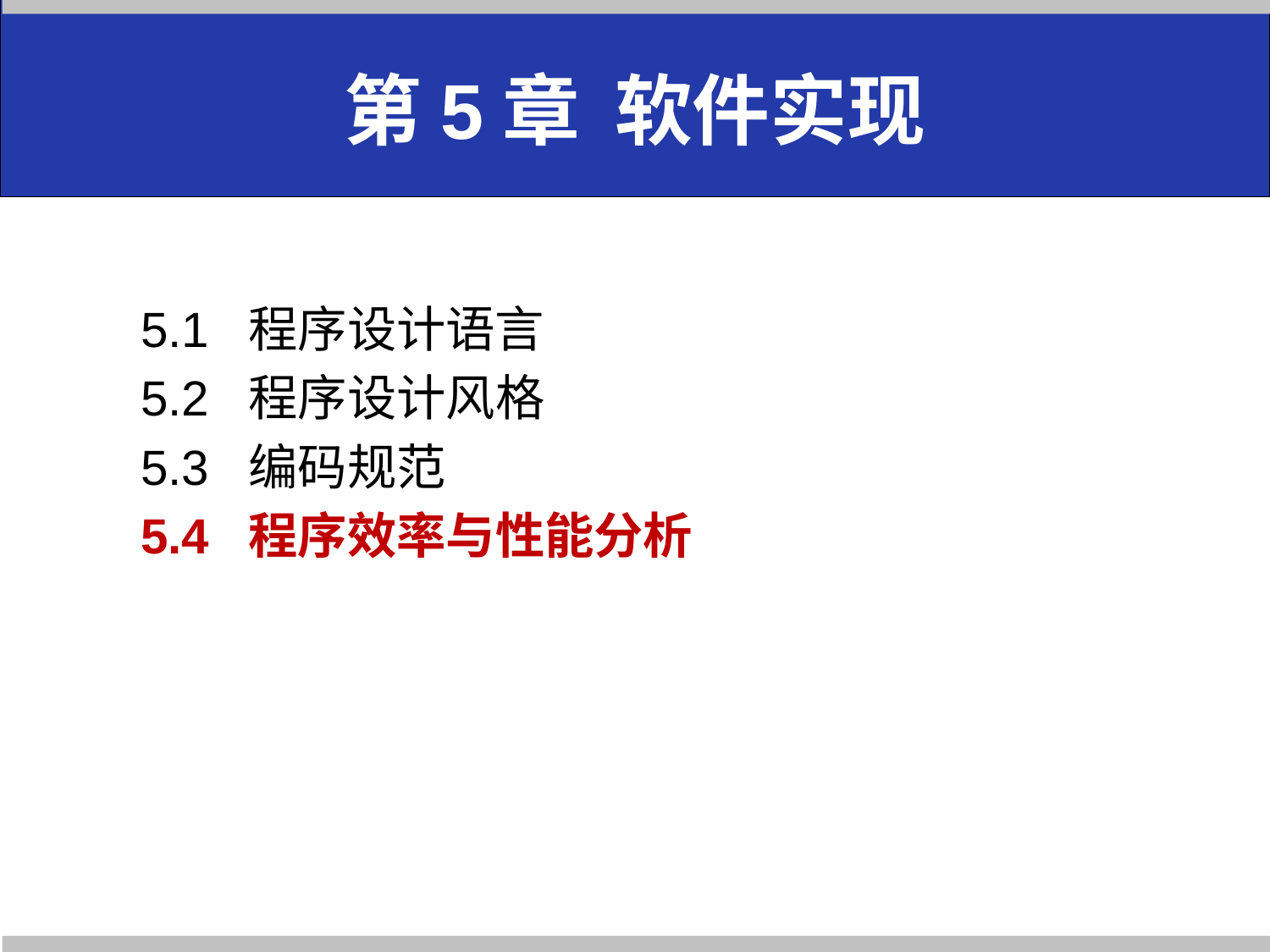

# 第5章  软件实现

5.1  程序设计语言
5.2  程序设计风格
5.3  编码规范
5.4  程序效率与性能分析
707